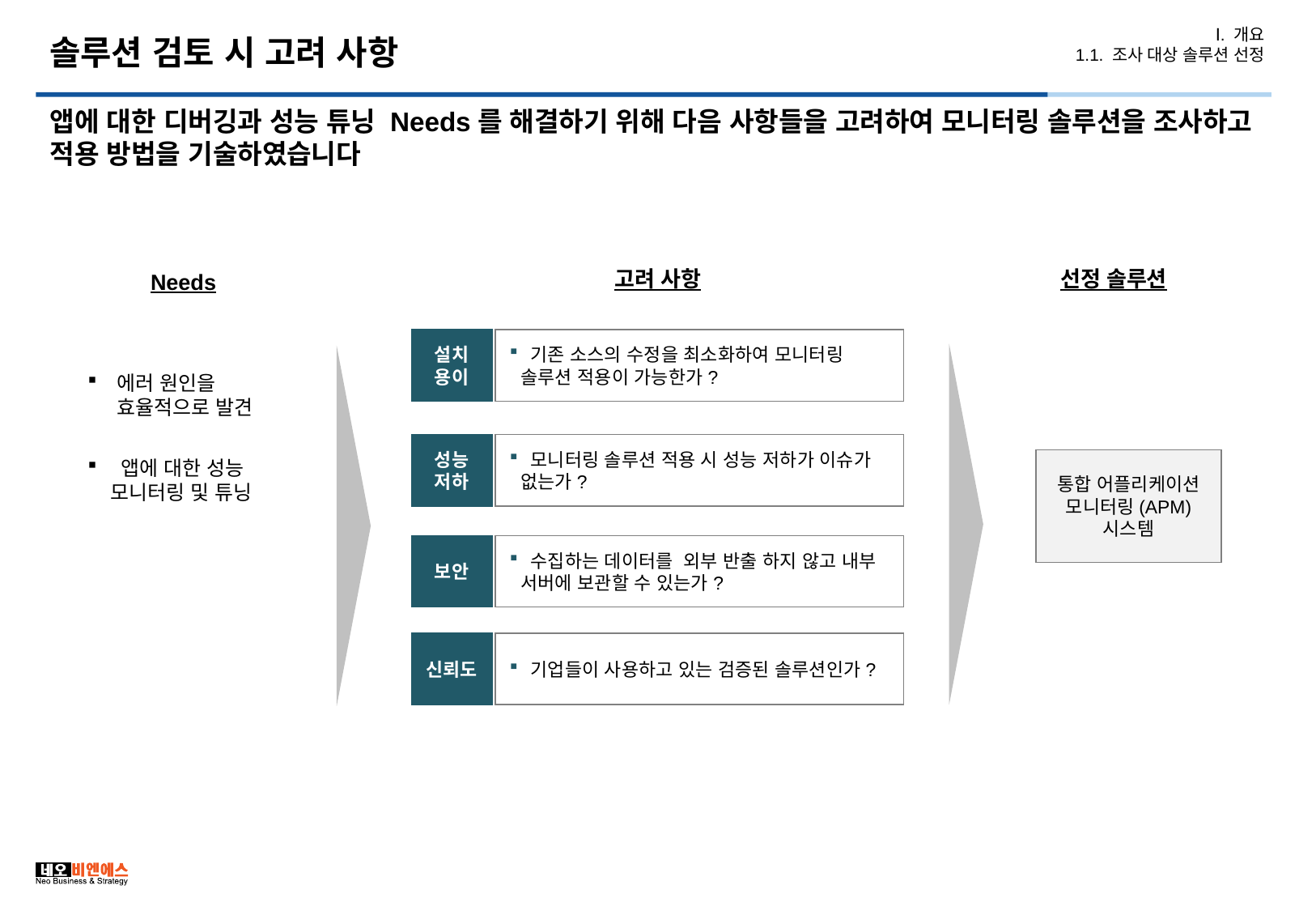

# 솔루션 검토 시 고려 사항
Ⅰ. 개요
1.1. 조사 대상 솔루션 선정
앱에 대한 디버깅과 성능 튜닝 Needs를 해결하기 위해 다음 사항들을 고려하여 모니터링 솔루션을 조사하고 적용 방법을 기술하였습니다
고려 사항
선정 솔루션
Needs
설치 용이
 기존 소스의 수정을 최소화하여 모니터링 솔루션 적용이 가능한가?

에러 원인을 효율적으로 발견

 앱에 대한 성능   모니터링 및 튜닝

성능 저하
 모니터링 솔루션 적용 시 성능 저하가 이슈가 없는가?
통합 어플리케이션 모니터링(APM) 시스템
보안
 수집하는 데이터를  외부 반출 하지 않고 내부 서버에 보관할 수 있는가?
신뢰도
 기업들이 사용하고 있는 검증된 솔루션인가?